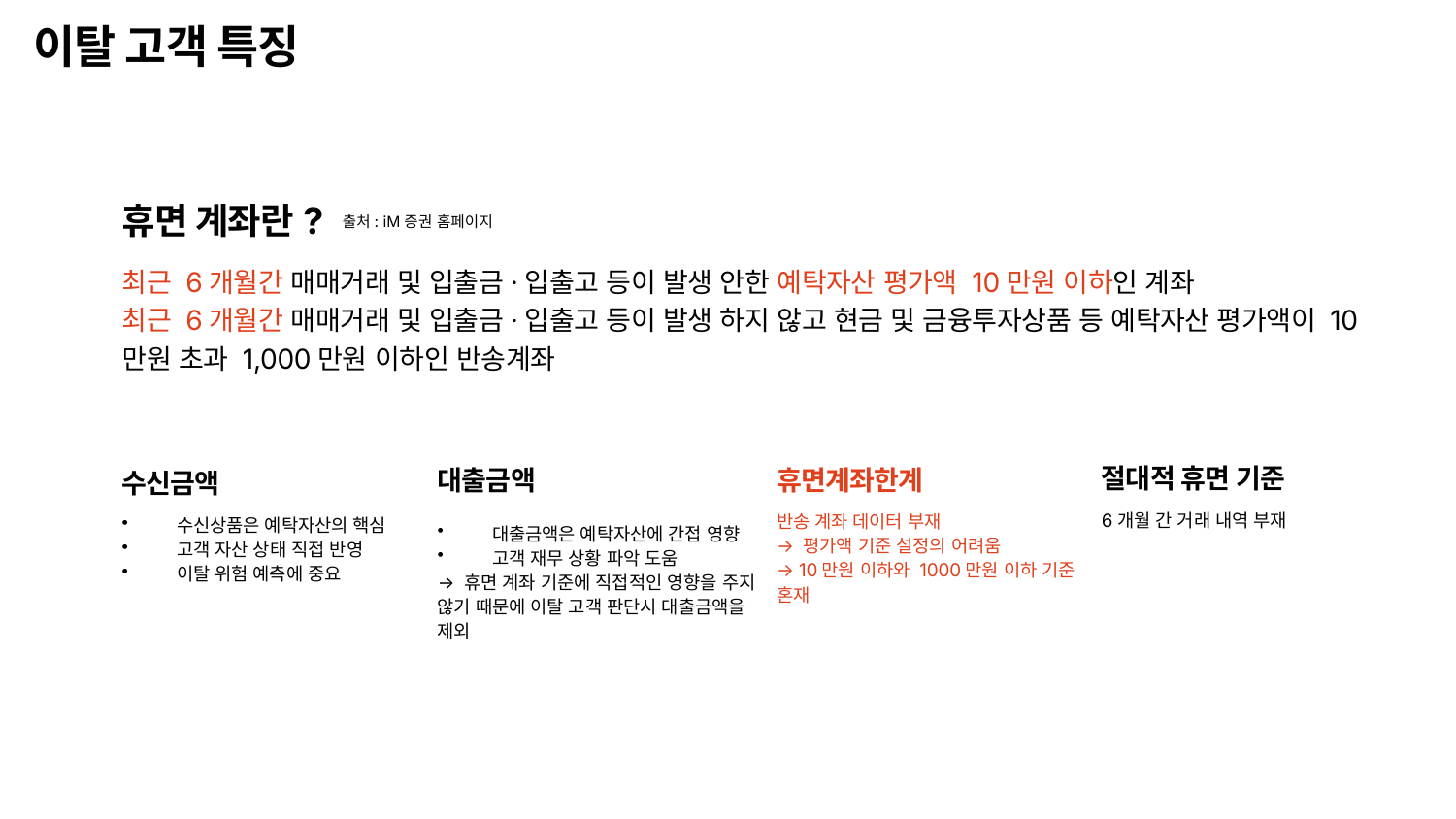

이탈 고객 특징

휴면 계좌란?
출처: iM증권 홈페이지
최근 6개월간 매매거래 및 입출금·입출고 등이 발생 안한 예탁자산 평가액 10만원 이하인 계좌
최근 6개월간 매매거래 및 입출금·입출고 등이 발생 하지 않고 현금 및 금융투자상품 등 예탁자산 평가액이 10만원 초과 1,000만원 이하인 반송계좌

절대적 휴면 기준

대출금액

휴면계좌한계

수신금액
6개월 간 거래 내역 부재
대출금액은 예탁자산에 간접 영향
고객 재무 상황 파악 도움
→ 휴면 계좌 기준에 직접적인 영향을 주지 않기 때문에 이탈 고객 판단시 대출금액을 제외
반송 계좌 데이터 부재
→ 평가액 기준 설정의 어려움
→ 10만원 이하와 1000만원 이하 기준 혼재
수신상품은 예탁자산의 핵심
고객 자산 상태 직접 반영
이탈 위험 예측에 중요